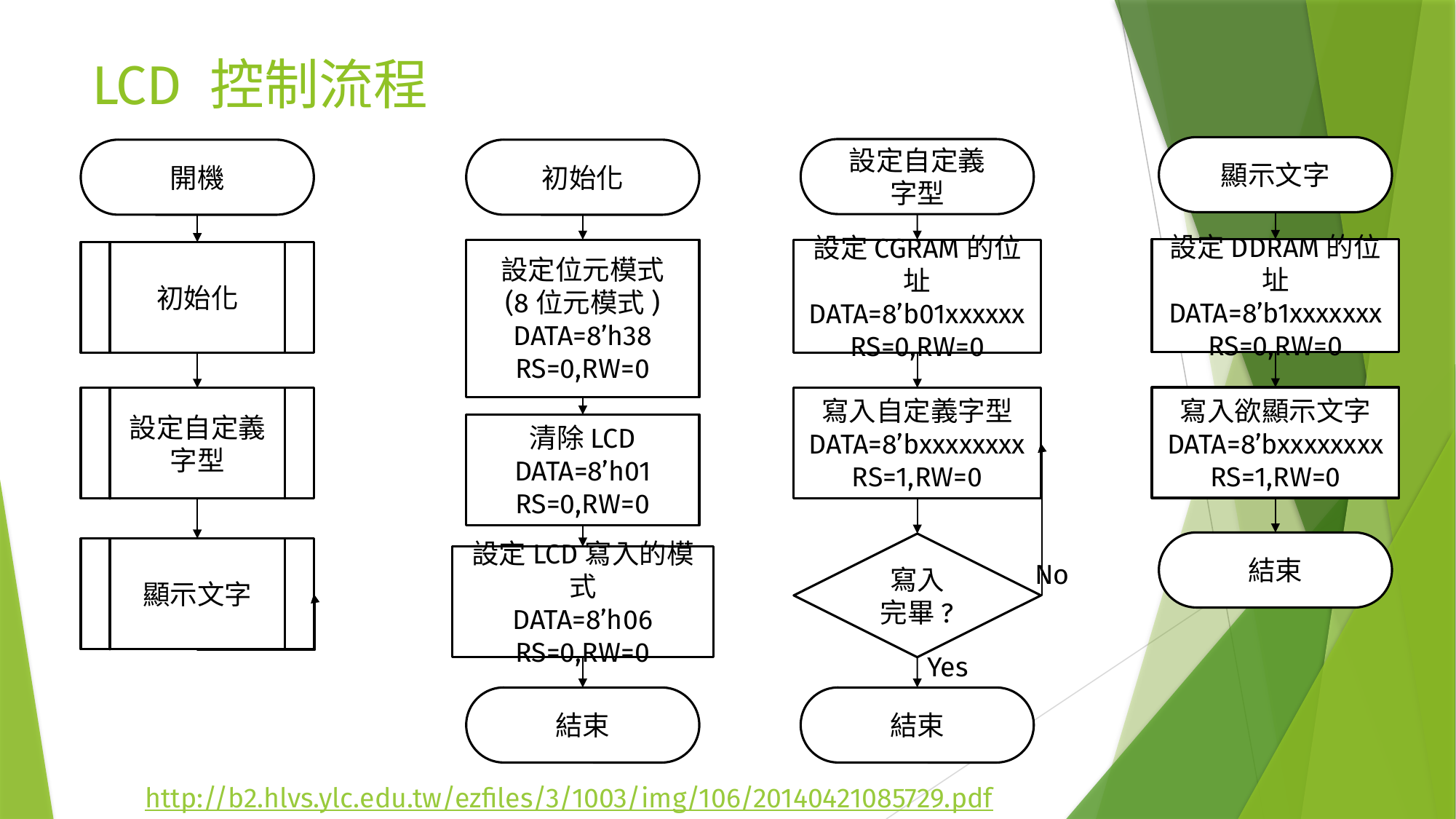

# LCD 控制流程
顯示文字
設定自定義
字型
開機
初始化
設定DDRAM的位址
DATA=8’b1xxxxxxx
RS=0,RW=0
設定位元模式
(8位元模式)
DATA=8’h38
RS=0,RW=0
設定CGRAM的位址
DATA=8’b01xxxxxx
RS=0,RW=0
初始化
寫入欲顯示文字
DATA=8’bxxxxxxxx
RS=1,RW=0
設定自定義字型
寫入自定義字型
DATA=8’bxxxxxxxx
RS=1,RW=0
清除LCD
DATA=8’h01
RS=0,RW=0
結束
寫入
完畢?
顯示文字
設定LCD寫入的模式
DATA=8’h06
RS=0,RW=0
No
Yes
結束
結束
http://b2.hlvs.ylc.edu.tw/ezfiles/3/1003/img/106/20140421085729.pdf